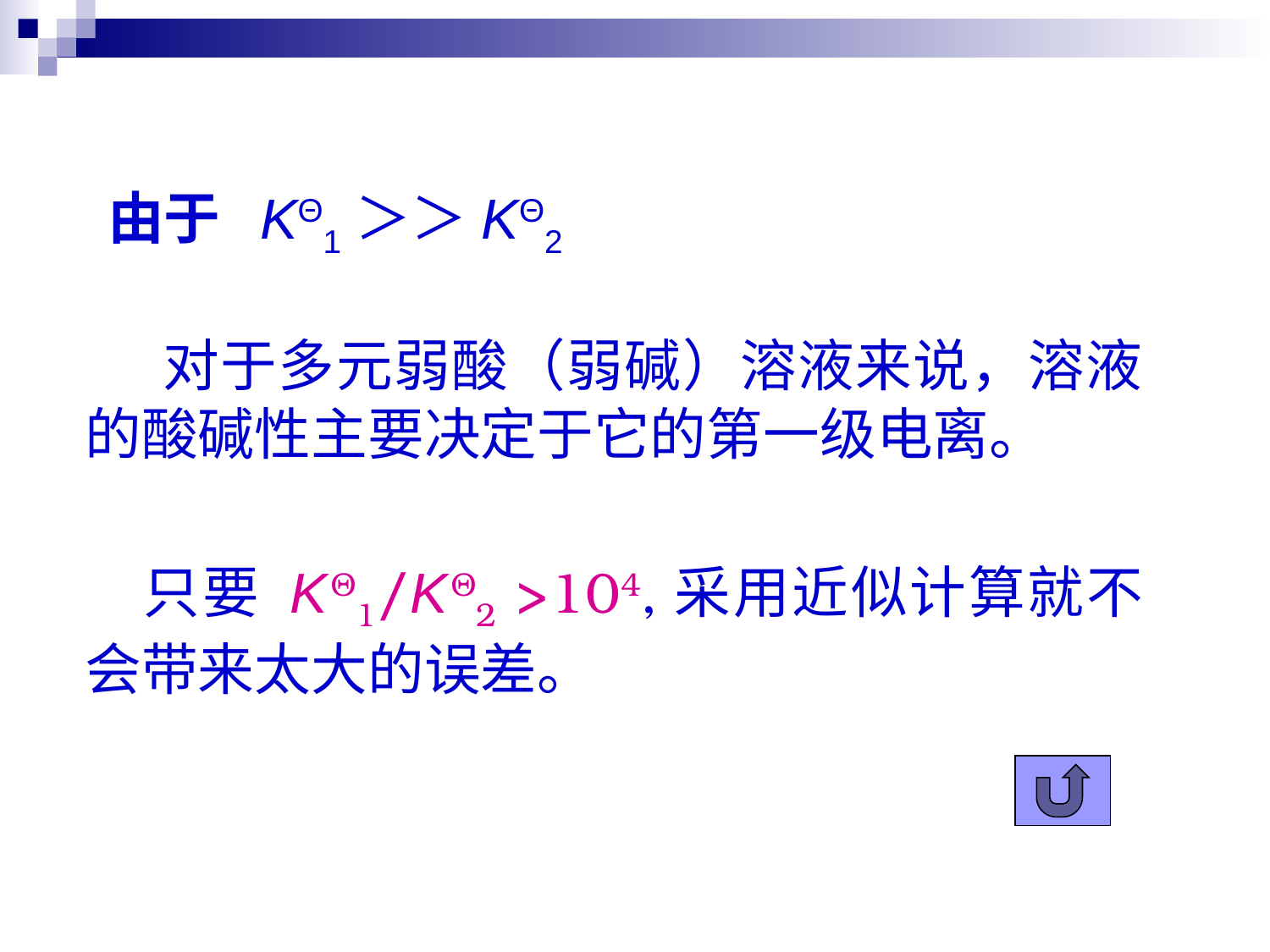

由于  KΘ1＞＞KΘ2
       对于多元弱酸（弱碱）溶液来说，溶液的酸碱性主要决定于它的第一级电离。

      只要 KΘ1/KΘ2 >104,采用近似计算就不会带来太大的误差。